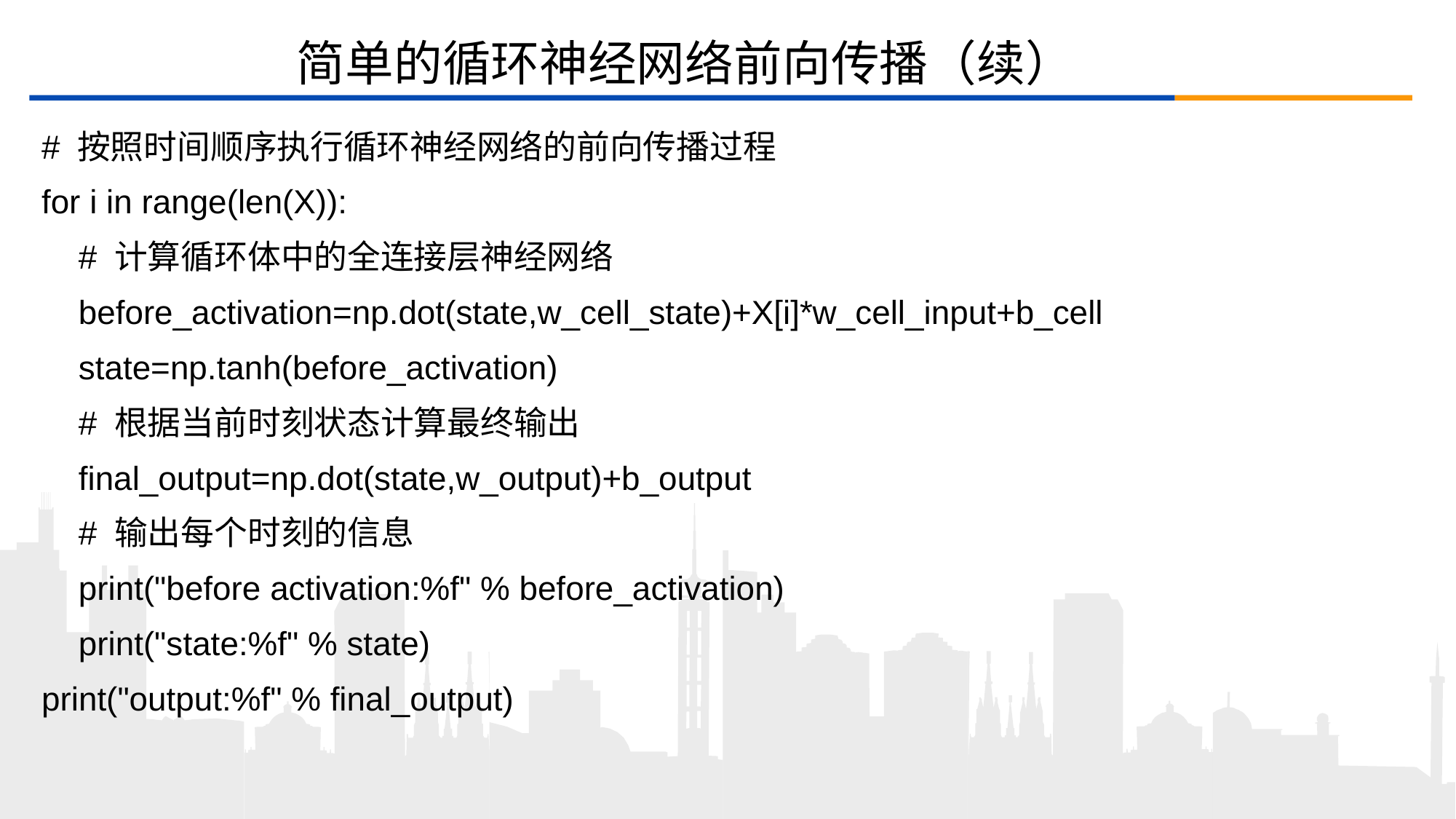

# 简单的循环神经网络前向传播（续）
# 按照时间顺序执行循环神经网络的前向传播过程
for i in range(len(X)):
    # 计算循环体中的全连接层神经网络
    before_activation=np.dot(state,w_cell_state)+X[i]*w_cell_input+b_cell
    state=np.tanh(before_activation)
    # 根据当前时刻状态计算最终输出
    final_output=np.dot(state,w_output)+b_output
    # 输出每个时刻的信息
    print("before activation:%f" % before_activation)
    print("state:%f" % state)
print("output:%f" % final_output)